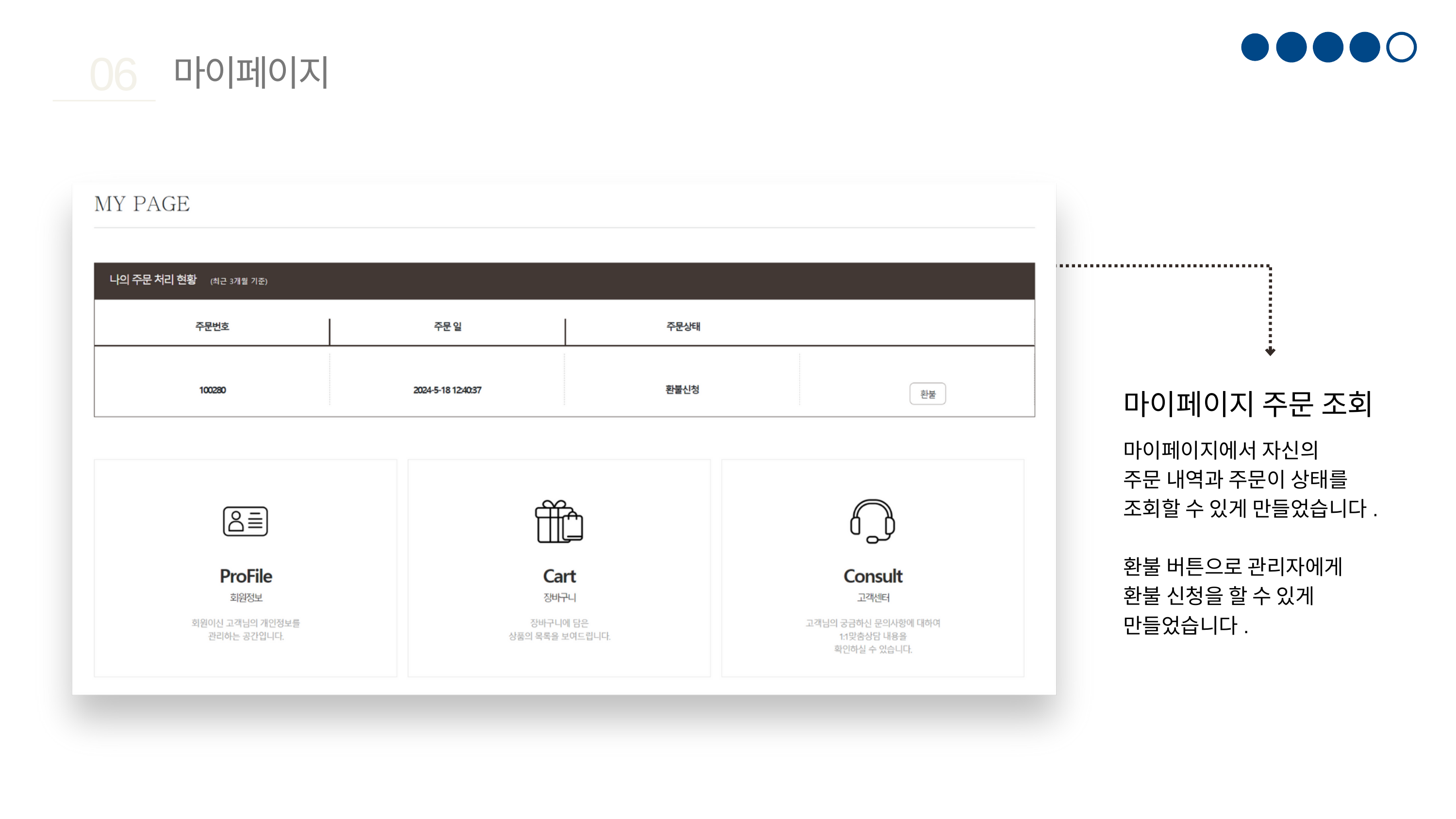

06
마이페이지

마이페이지 주문 조회
마이페이지에서 자신의
주문 내역과 주문이 상태를
조회할 수 있게 만들었습니다.

환불 버튼으로 관리자에게
환불 신청을 할 수 있게
만들었습니다.